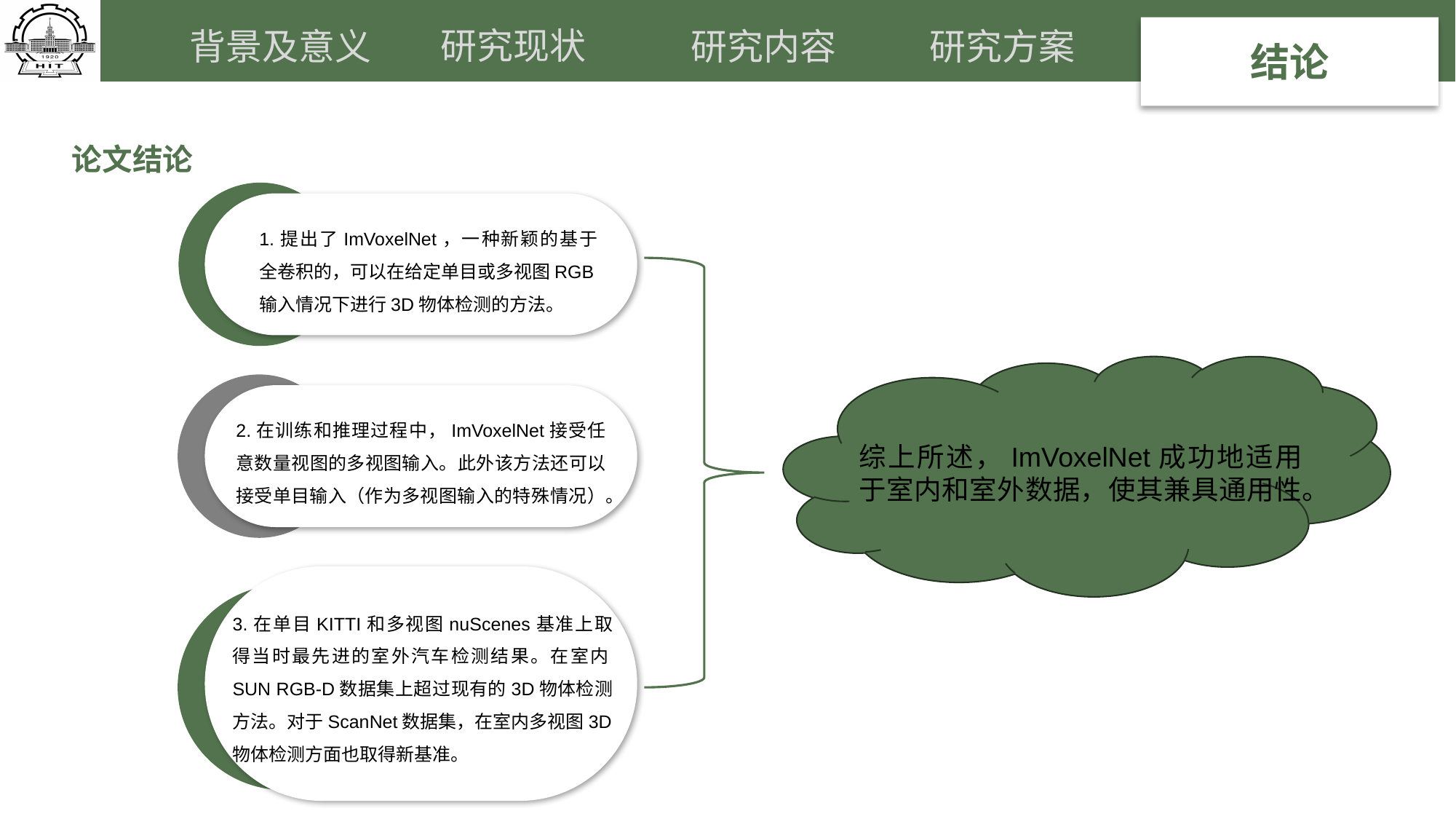

研究现状
背景及意义
研究内容
研究方案
结论
论文结论

1.提出了ImVoxelNet，一种新颖的基于全卷积的，可以在给定单目或多视图RGB输入情况下进行3D物体检测的方法。

2.在训练和推理过程中，ImVoxelNet接受任意数量视图的多视图输入。此外该方法还可以接受单目输入（作为多视图输入的特殊情况）。
综上所述，ImVoxelNet成功地适用于室内和室外数据，使其兼具通用性。

3.在单目KITTI和多视图nuScenes基准上取得当时最先进的室外汽车检测结果。在室内SUN RGB-D数据集上超过现有的3D物体检测方法。对于ScanNet数据集，在室内多视图3D物体检测方面也取得新基准。